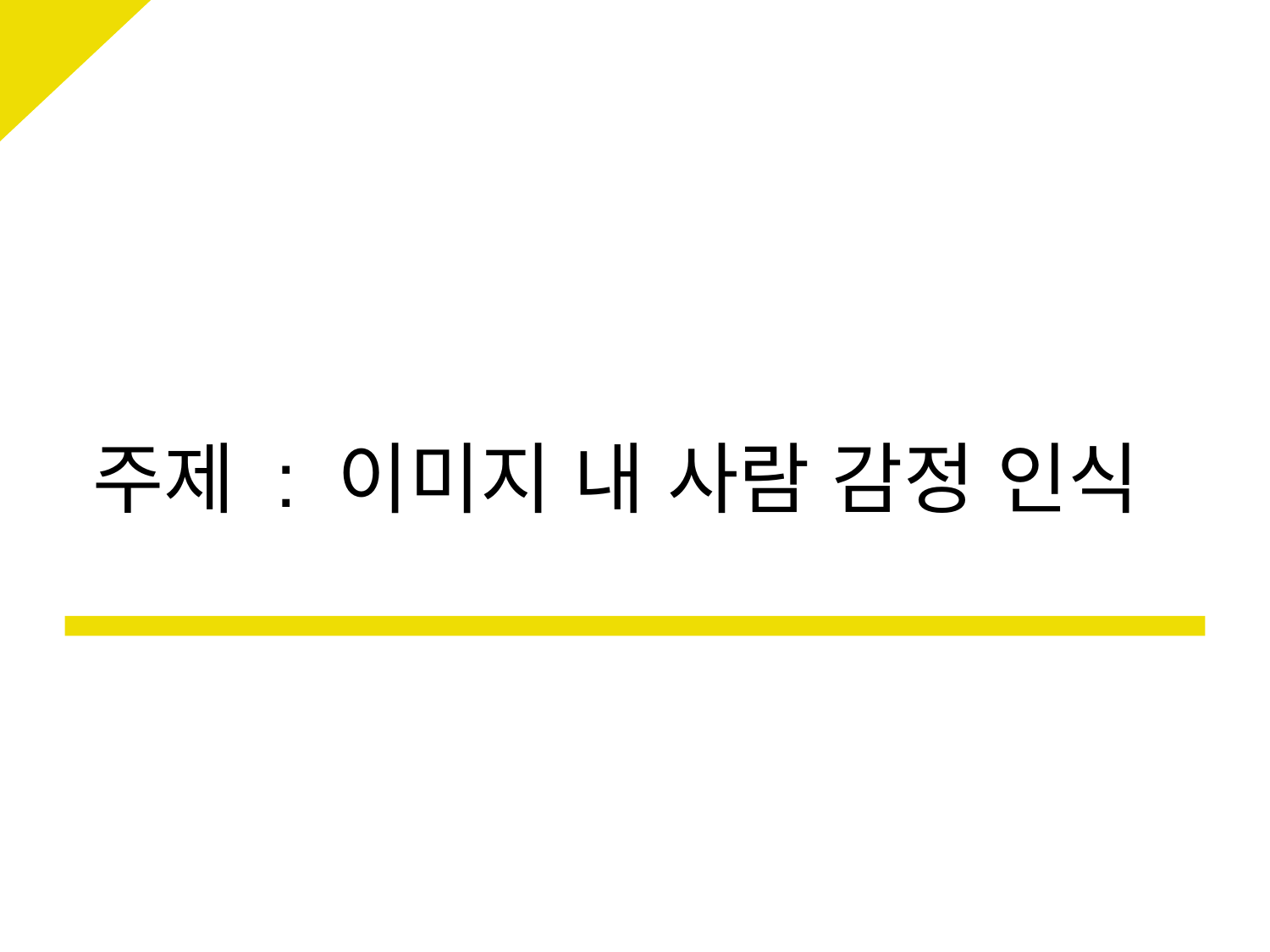

# 주제 : 이미지 내 사람 감정 인식